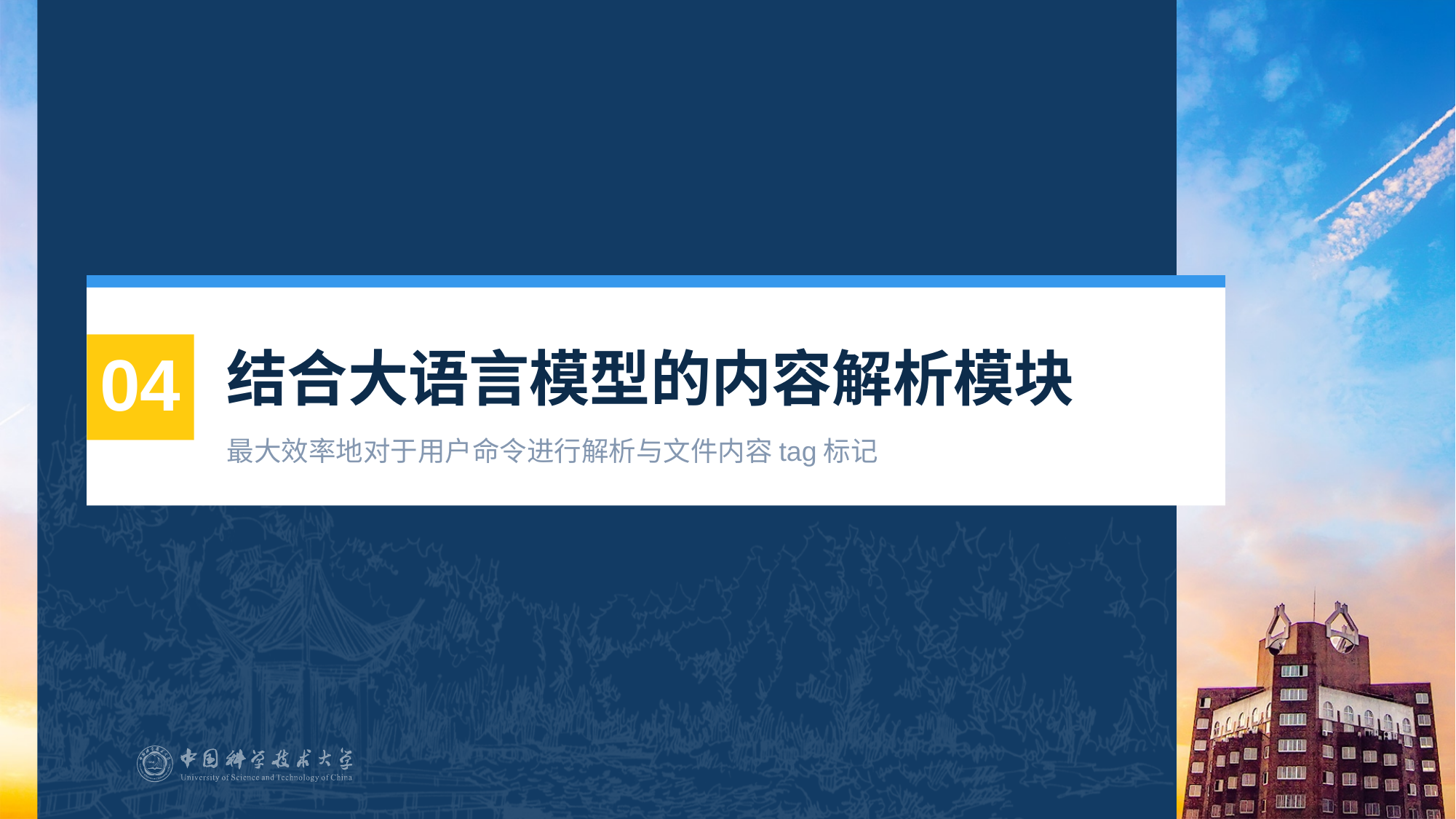

# 结合大语言模型的内容解析模块
04
最大效率地对于用户命令进行解析与文件内容tag标记